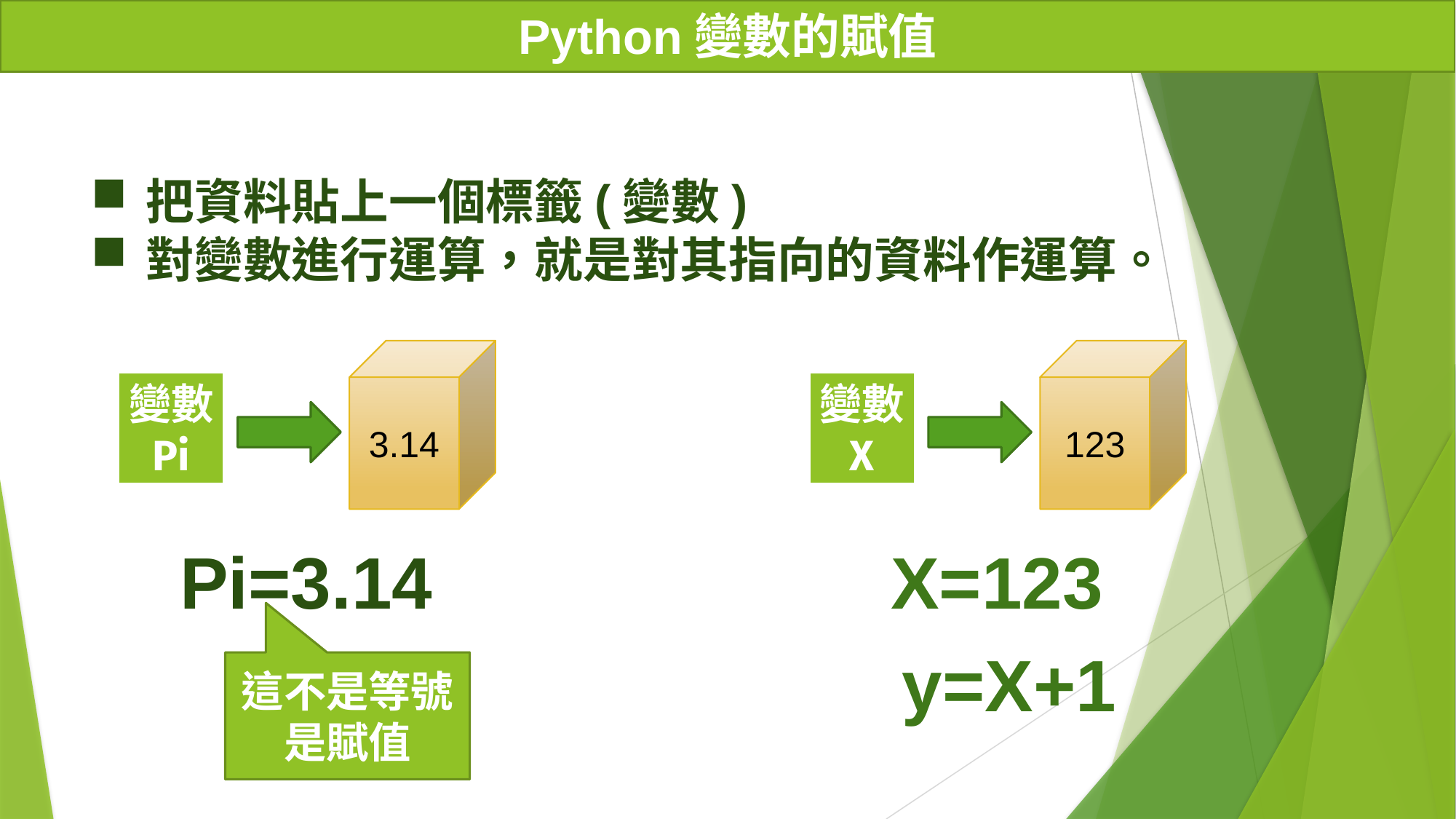

Python變數的賦值
把資料貼上一個標籤(變數)
對變數進行運算，就是對其指向的資料作運算。

3.14
123
變數
Pi
變數
X

Pi=3.14
X=123
y=X+1
這不是等號
是賦值